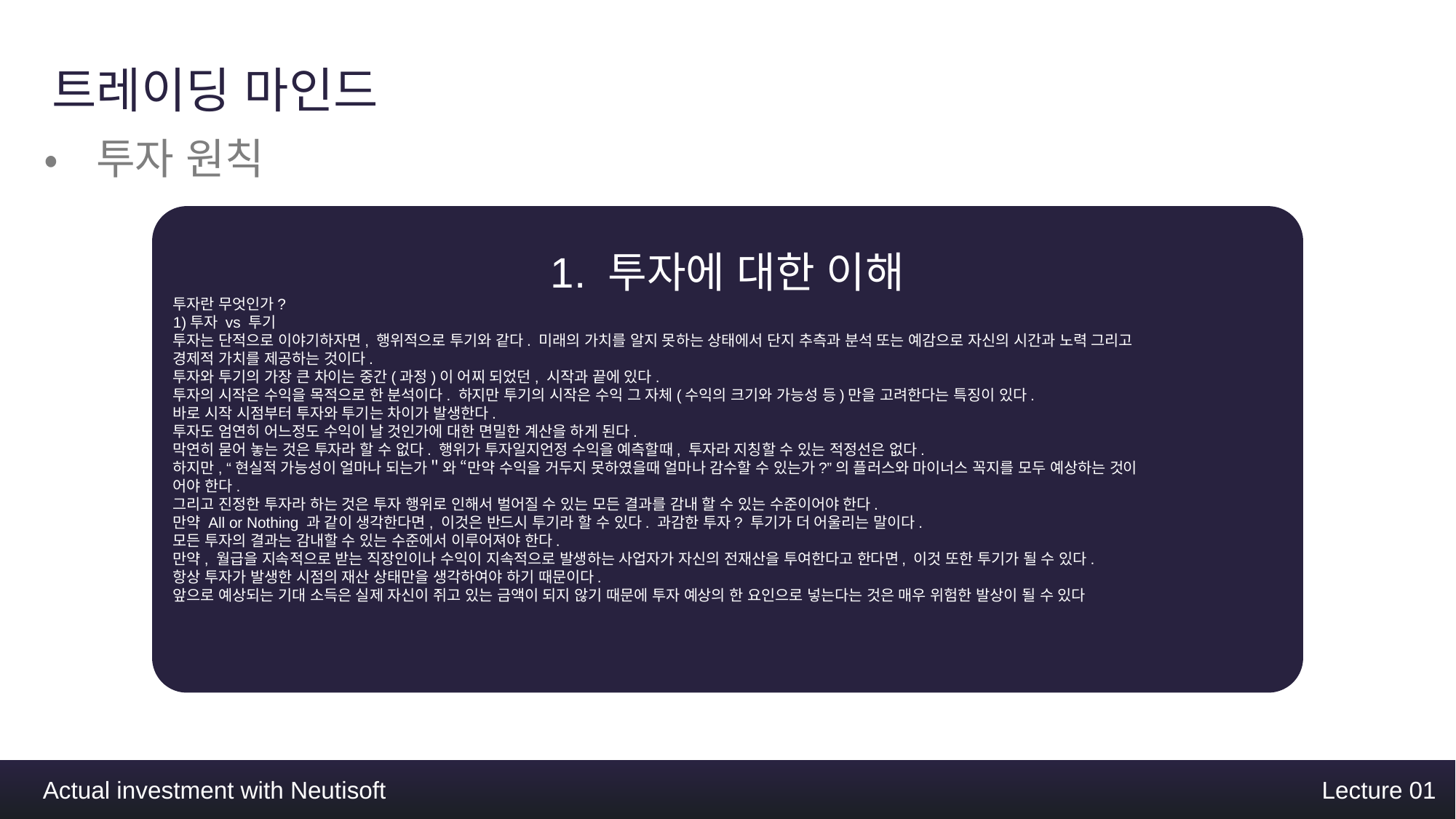

트레이딩 마인드
•투자 원칙
투자란 무엇인가?
1)투자 vs 투기
투자는 단적으로 이야기하자면, 행위적으로 투기와 같다. 미래의 가치를 알지 못하는 상태에서 단지 추측과 분석 또는 예감으로 자신의 시간과 노력 그리고
경제적 가치를 제공하는 것이다.
투자와 투기의 가장 큰 차이는 중간(과정)이 어찌 되었던, 시작과 끝에 있다.
투자의 시작은 수익을 목적으로 한 분석이다. 하지만 투기의 시작은 수익 그 자체(수익의 크기와 가능성 등)만을 고려한다는 특징이 있다.
바로 시작 시점부터 투자와 투기는 차이가 발생한다.
투자도 엄연히 어느정도 수익이 날 것인가에 대한 면밀한 계산을 하게 된다.
막연히 묻어 놓는 것은 투자라 할 수 없다. 행위가 투자일지언정 수익을 예측할때, 투자라 지칭할 수 있는 적정선은 없다.
하지만, “현실적 가능성이 얼마나 되는가＂와 “만약 수익을 거두지 못하였을때 얼마나 감수할 수 있는가?”의 플러스와 마이너스 꼭지를 모두 예상하는 것이
어야 한다.
그리고 진정한 투자라 하는 것은 투자 행위로 인해서 벌어질 수 있는 모든 결과를 감내 할 수 있는 수준이어야 한다.
만약 All or Nothing 과 같이 생각한다면, 이것은 반드시 투기라 할 수 있다. 과감한 투자? 투기가 더 어울리는 말이다.
모든 투자의 결과는 감내할 수 있는 수준에서 이루어져야 한다.
만약, 월급을 지속적으로 받는 직장인이나 수익이 지속적으로 발생하는 사업자가 자신의 전재산을 투여한다고 한다면, 이것 또한 투기가 될 수 있다.
항상 투자가 발생한 시점의 재산 상태만을 생각하여야 하기 때문이다.
앞으로 예상되는 기대 소득은 실제 자신이 쥐고 있는 금액이 되지 않기 때문에 투자 예상의 한 요인으로 넣는다는 것은 매우 위험한 발상이 될 수 있다
1. 투자에 대한 이해

Actual investment with Neutisoft
Lecture 01